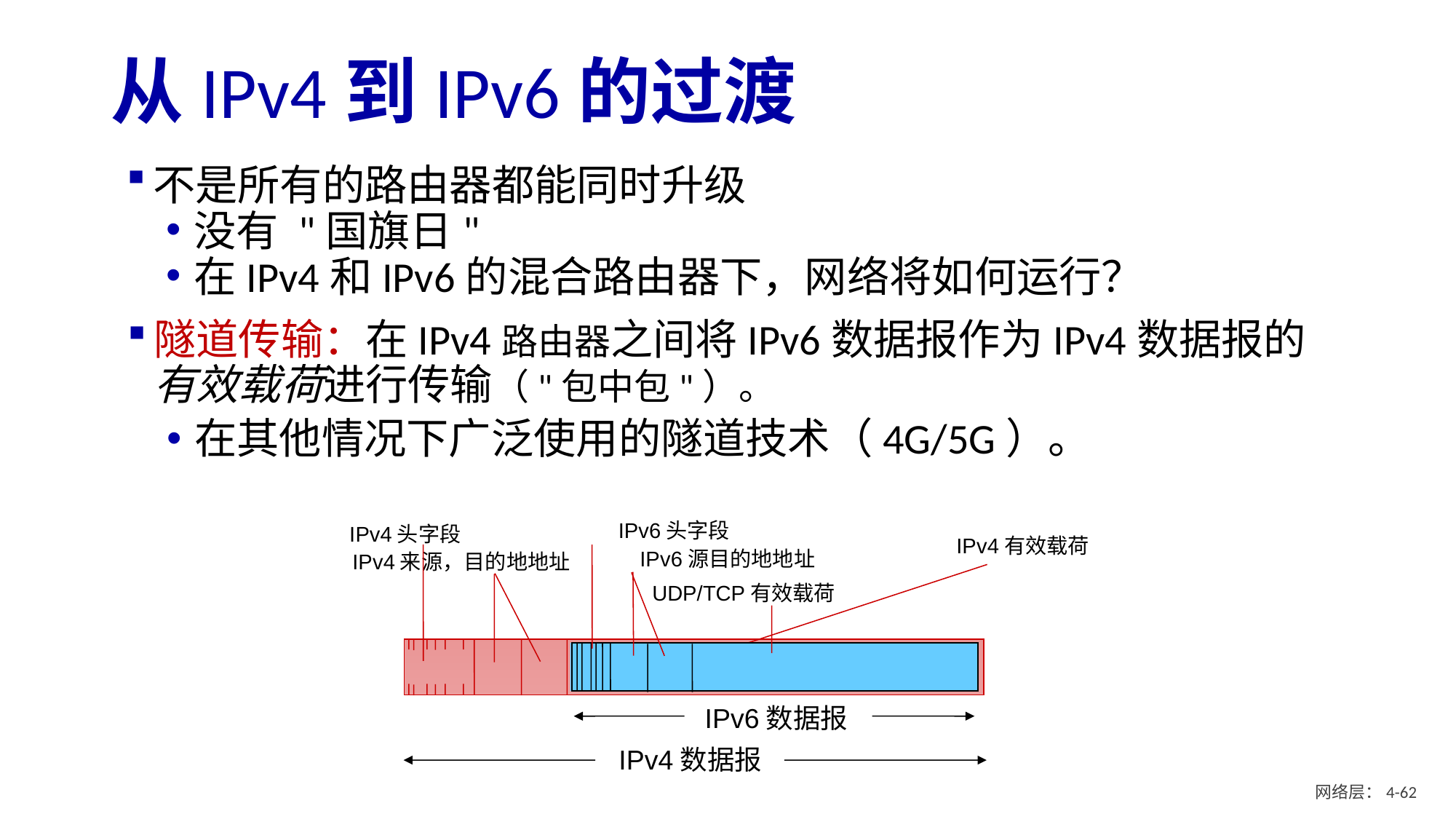

# 从IPv4到IPv6的过渡
不是所有的路由器都能同时升级
没有 "国旗日"
在IPv4和IPv6的混合路由器下，网络将如何运行？
隧道传输：在IPv4路由器之间将IPv6数据报作为IPv4数据报的有效载荷进行传输（"包中包"）。
在其他情况下广泛使用的隧道技术（4G/5G）。

IPv4头字段
IPv4有效载荷

IPv4来源，目的地地址

IPv6数据报

IPv4数据报

IPv6头字段
IPv6源目的地地址

UDP/TCP有效载荷

网络层：4-62